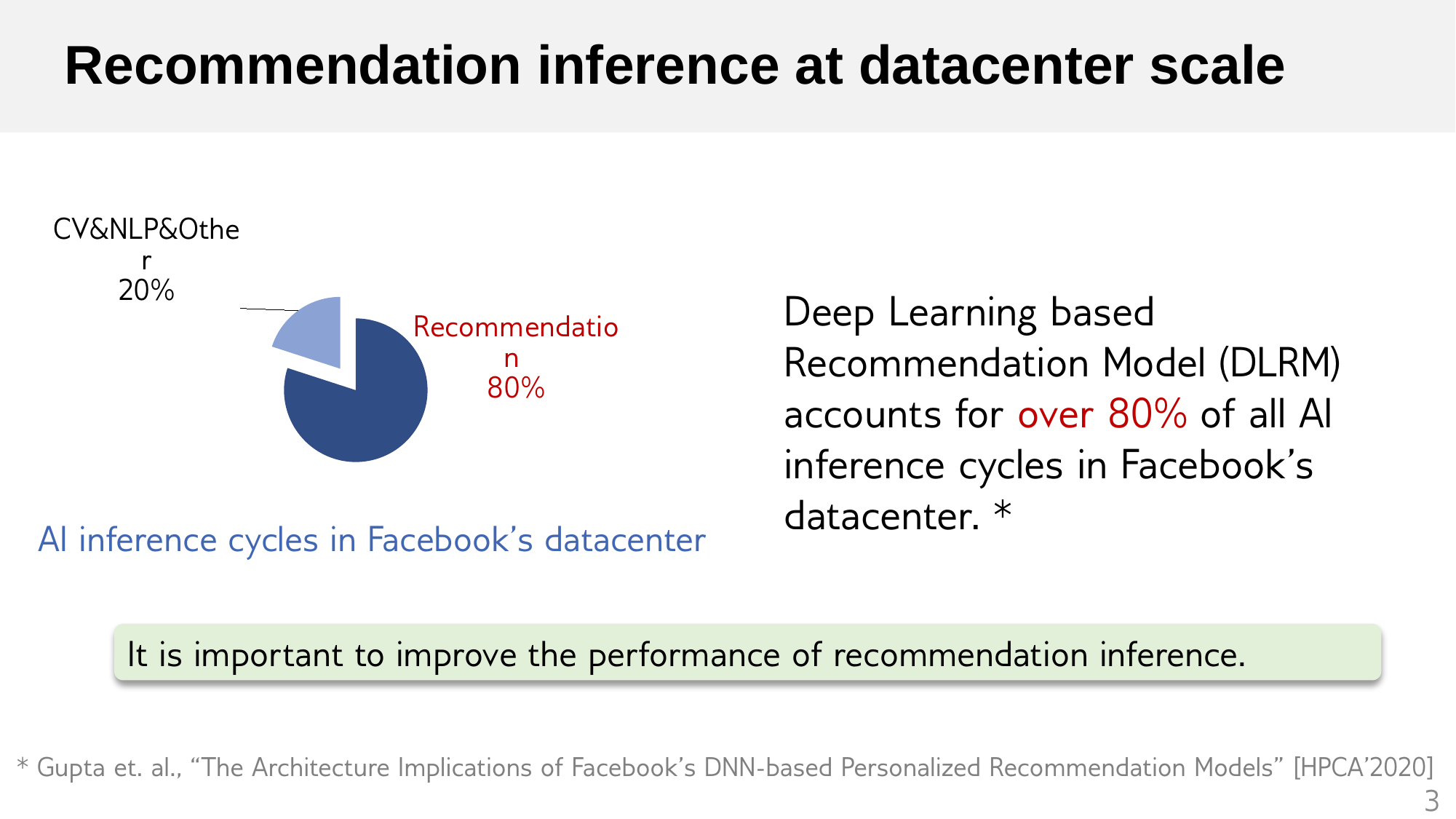

# Recommendation inference at datacenter scale

### Chart:

| Category |   |
|---|---|
| 搜推广 | 80.0 |
| CV&NLP | 20.0 |
AI inference cycles in Facebook’s datacenter
Deep Learning based Recommendation Model (DLRM) accounts for over 80% of all AI inference cycles in Facebook’s datacenter. *
It is important to improve the performance of recommendation inference.
* Gupta et. al., “The Architecture Implications of Facebook’s DNN-based Personalized Recommendation Models” [HPCA’2020]
3